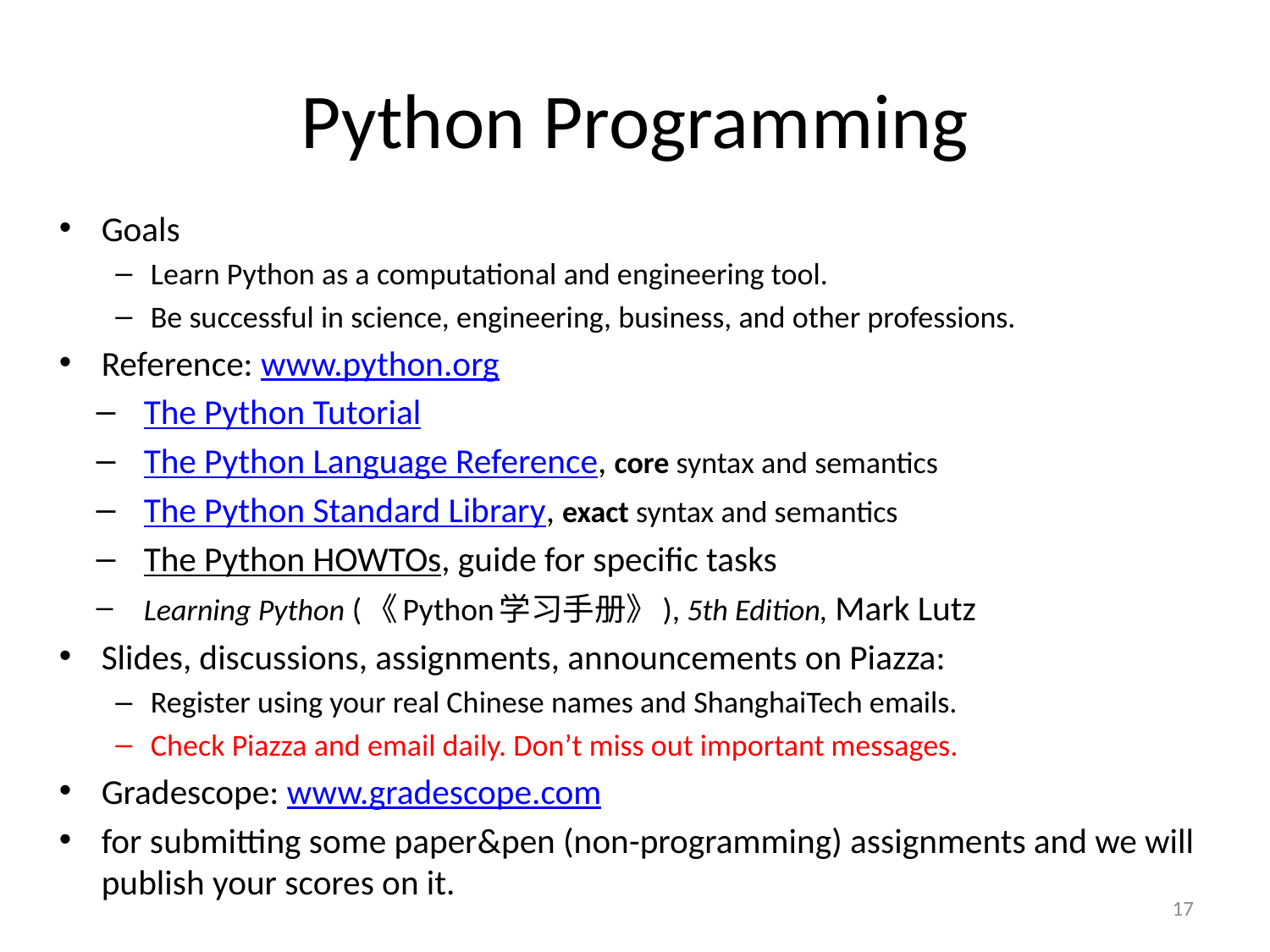

# Python Programming
Goals
Learn Python as a computational and engineering tool.
Be successful in science, engineering, business, and other professions.
Reference: www.python.org
The Python Tutorial
The Python Language Reference, core syntax and semantics
The Python Standard Library, exact syntax and semantics
The Python HOWTOs, guide for specific tasks
Learning Python (《Python学习手册》), 5th Edition, Mark Lutz
Slides, discussions, assignments, announcements on Piazza:
Register using your real Chinese names and ShanghaiTech emails.
Check Piazza and email daily. Don’t miss out important messages.
Gradescope: www.gradescope.com
for submitting some paper&pen (non-programming) assignments and we will publish your scores on it.
17